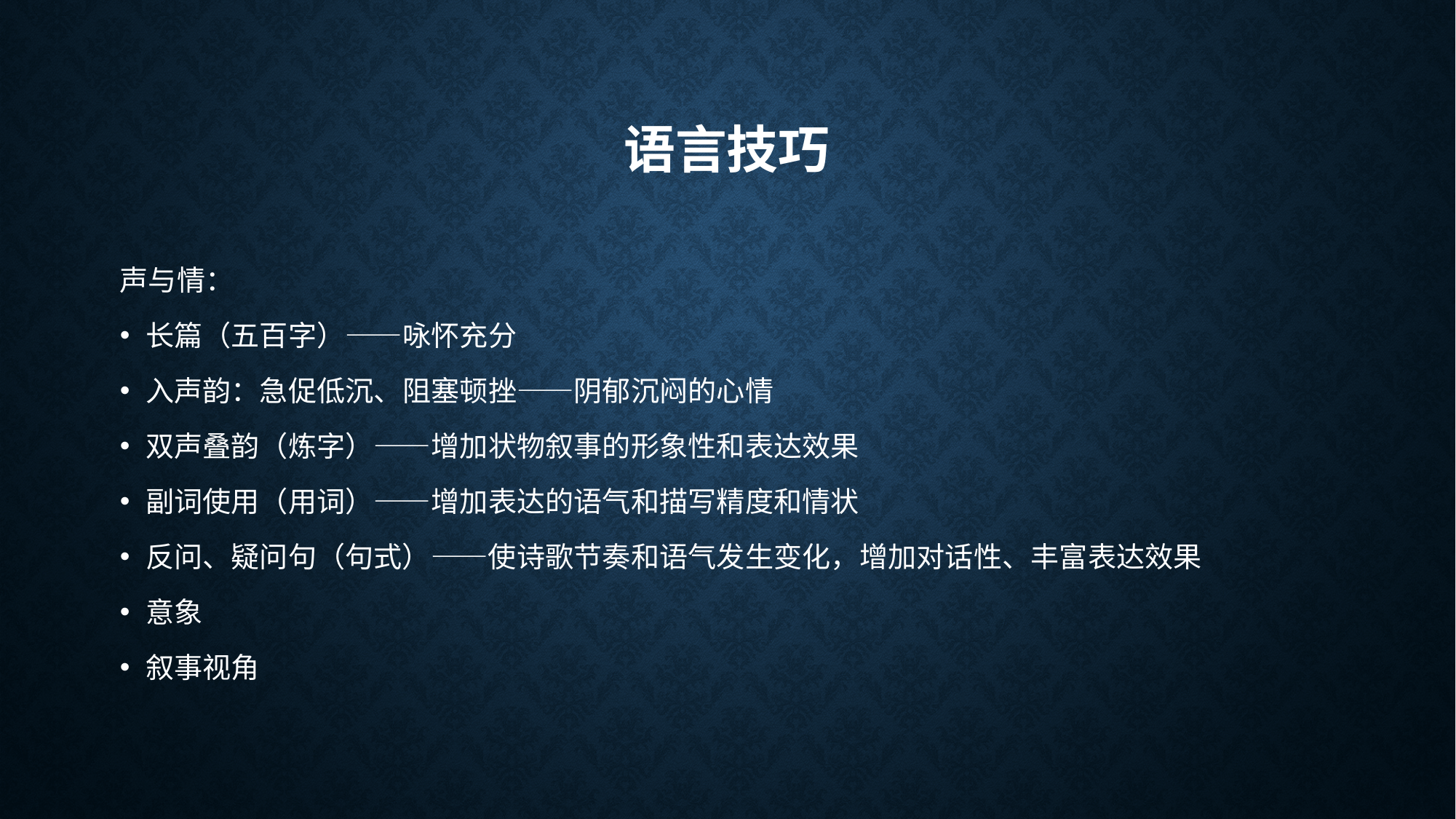

# 语言技巧
声与情：
长篇（五百字）——咏怀充分
入声韵：急促低沉、阻塞顿挫——阴郁沉闷的心情
双声叠韵（炼字）——增加状物叙事的形象性和表达效果
副词使用（用词）——增加表达的语气和描写精度和情状
反问、疑问句（句式）——使诗歌节奏和语气发生变化，增加对话性、丰富表达效果
意象
叙事视角